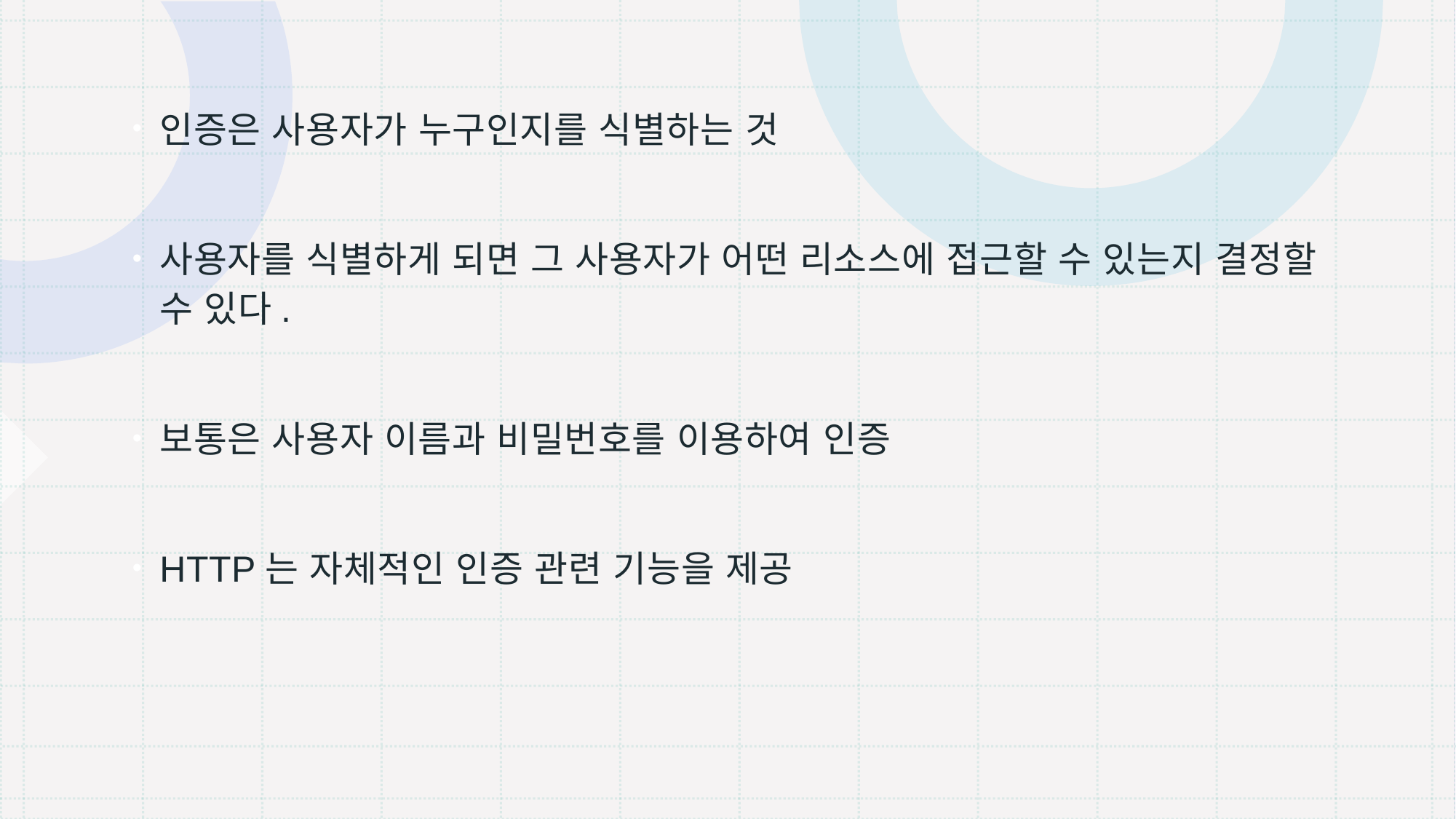

인증은 사용자가 누구인지를 식별하는 것

사용자를 식별하게 되면 그 사용자가 어떤 리소스에 접근할 수 있는지 결정할 수 있다.

보통은 사용자 이름과 비밀번호를 이용하여 인증

HTTP는 자체적인 인증 관련 기능을 제공